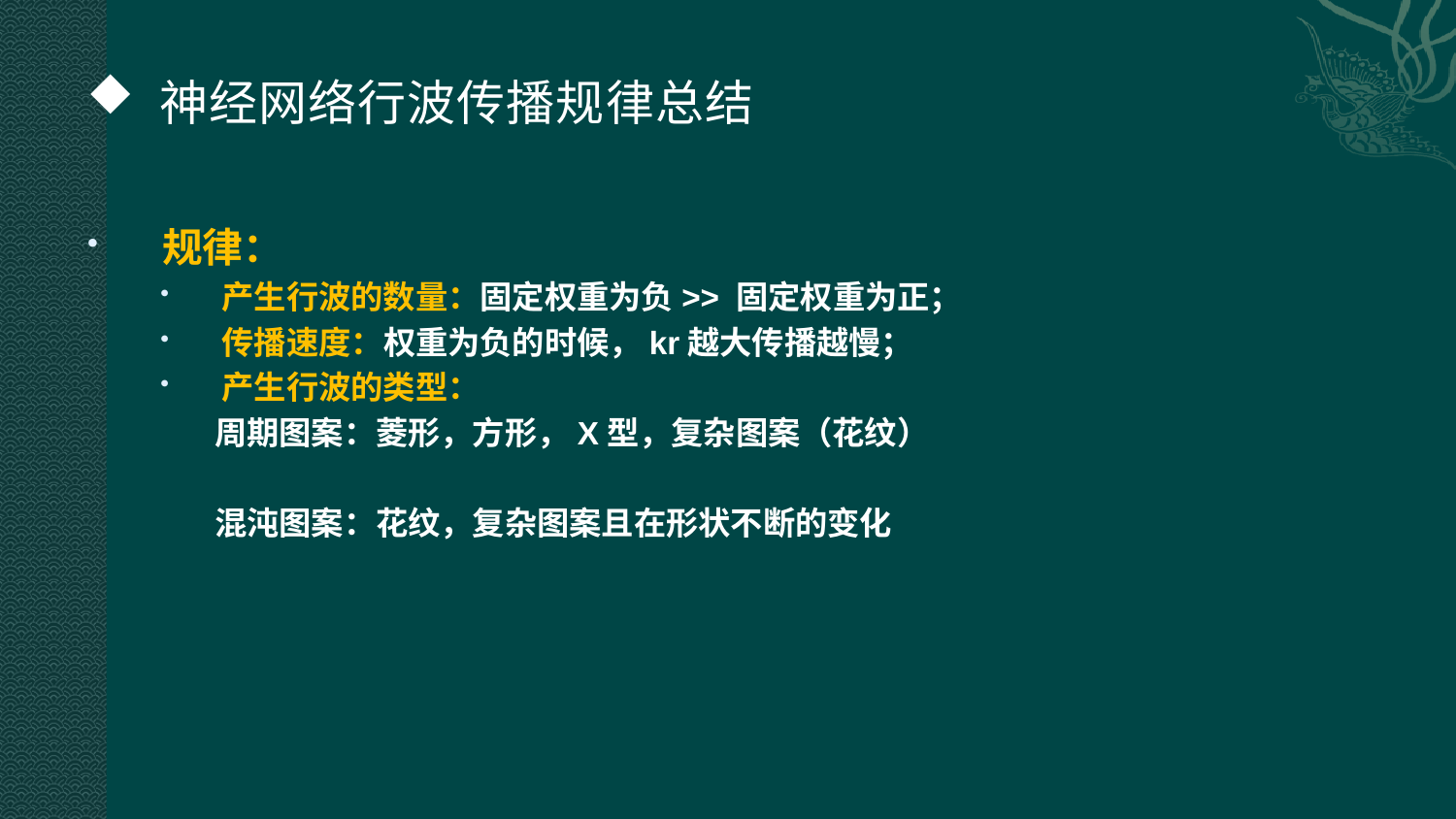

# 神经网络行波传播规律总结
 规律：
 产生行波的数量：固定权重为负>> 固定权重为正；
 传播速度：权重为负的时候，kr越大传播越慢；
 产生行波的类型：
     周期图案：菱形，方形，X型，复杂图案（花纹）

     混沌图案：花纹，复杂图案且在形状不断的变化